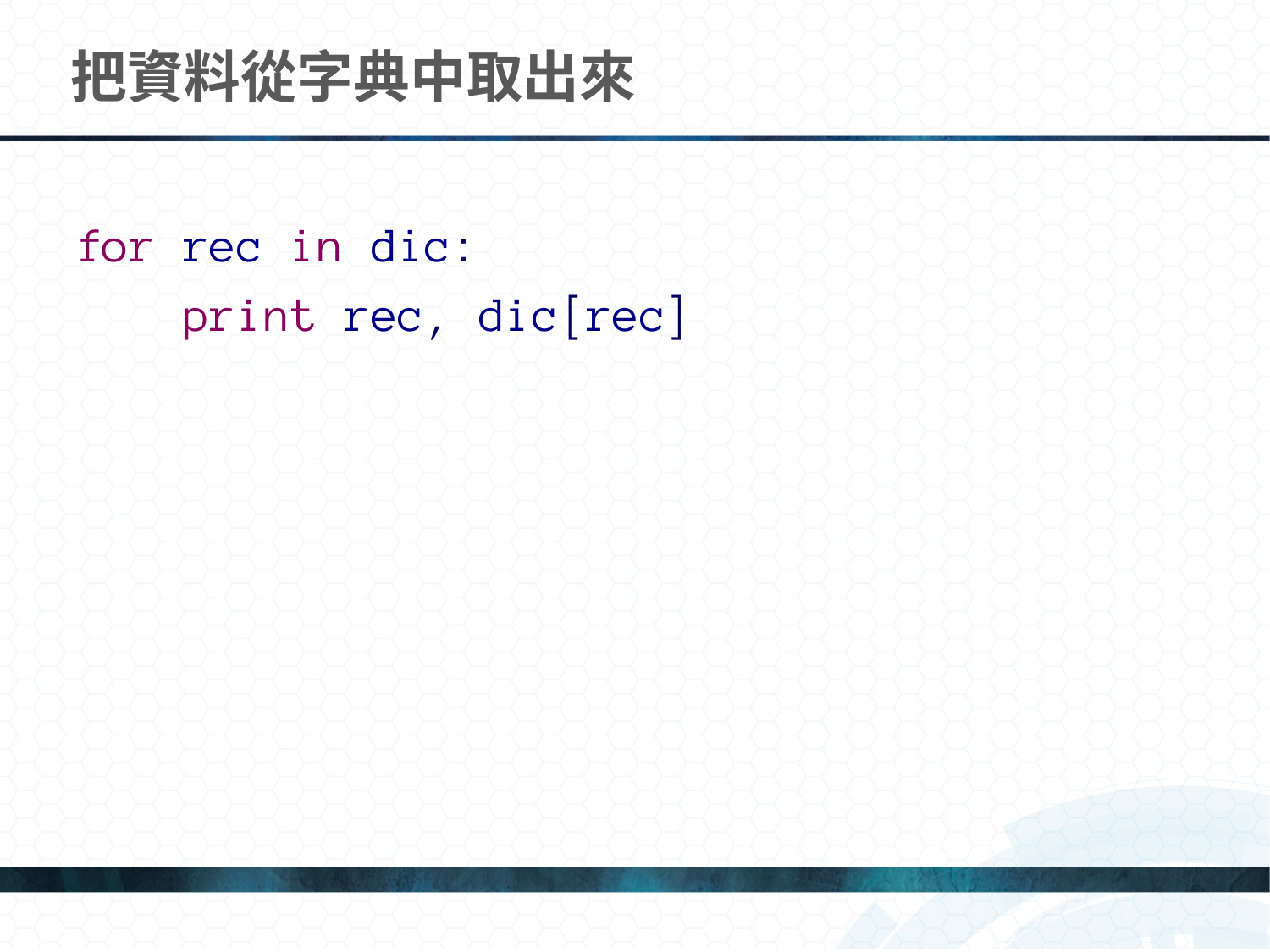

# 把資料從字典中取出來
for rec in dic:
    print rec, dic[rec]